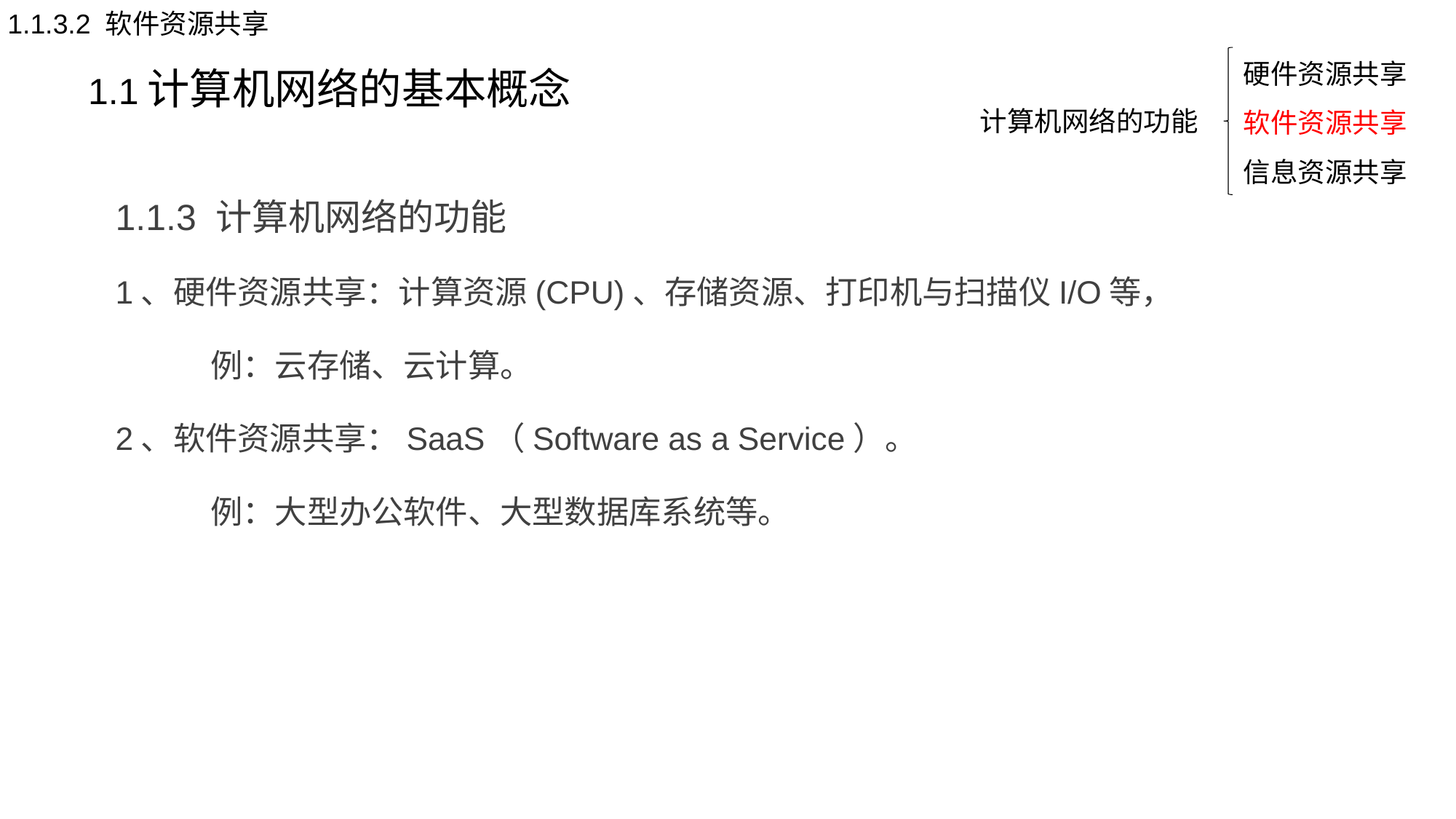

1.1.3.2 软件资源共享
# 1.1计算机网络的基本概念
硬件资源共享
软件资源共享
信息资源共享

计算机网络的功能
1.1.3 计算机网络的功能
1、硬件资源共享：计算资源(CPU)、存储资源、打印机与扫描仪I/O等，
            例：云存储、云计算。
2、软件资源共享：SaaS（Software as a Service）。
            例：大型办公软件、大型数据库系统等。
3、信息资源共享：信息检索，新闻浏览等。